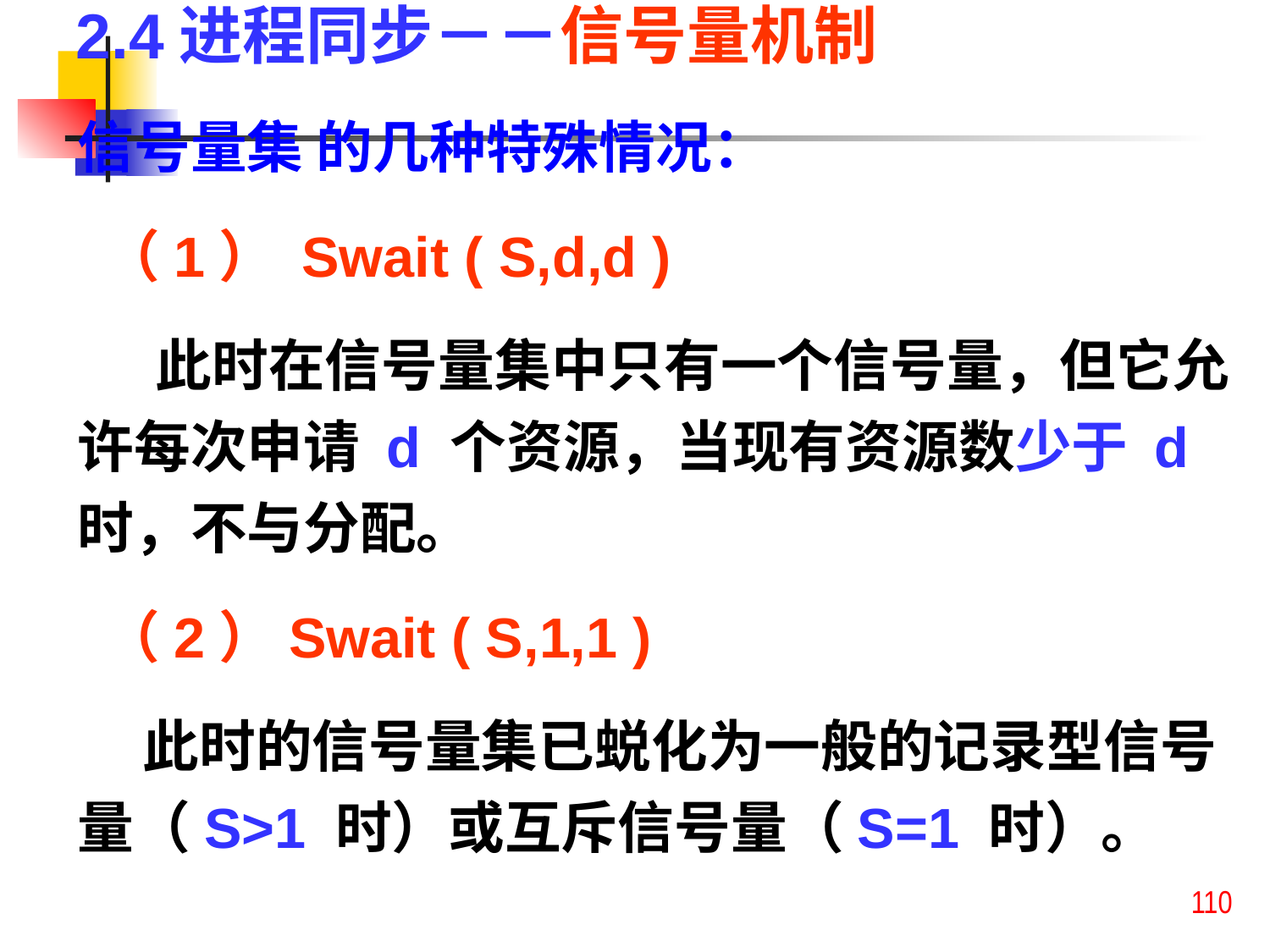

2.4进程同步－－信号量机制
信号量集 的几种特殊情况：
 （1） Swait ( S,d,d )
     此时在信号量集中只有一个信号量，但它允许每次申请 d 个资源，当现有资源数少于 d 时，不与分配。
 （2）Swait ( S,1,1 )
    此时的信号量集已蜕化为一般的记录型信号量（S>1 时）或互斥信号量（S=1 时）。
110